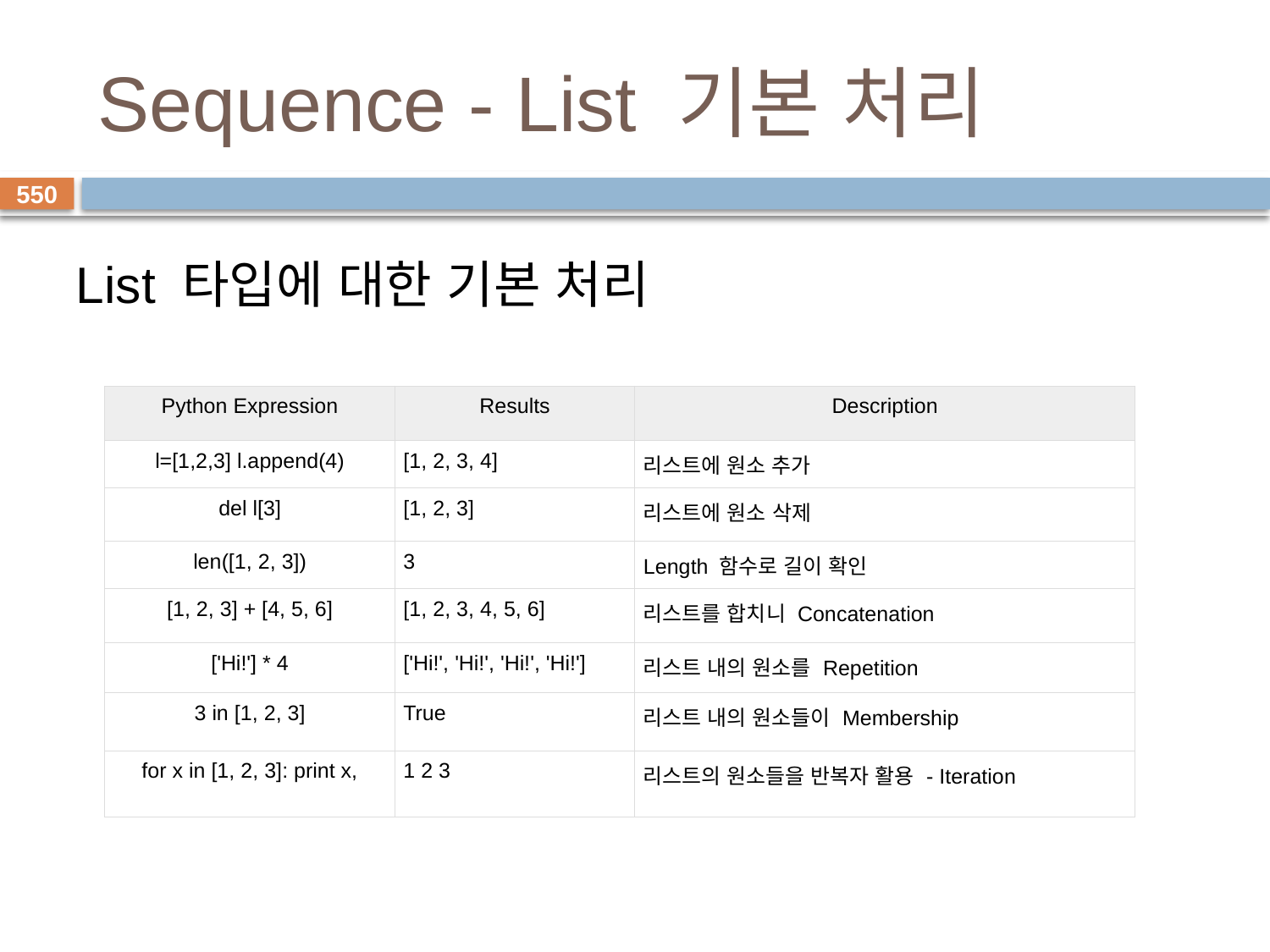

# Sequence - List 기본 처리
550
List 타입에 대한 기본 처리

| Python Expression | Results | Description |
| --- | --- | --- |
| l=[1,2,3] l.append(4) | [1, 2, 3, 4] | 리스트에 원소 추가 |
| del l[3] | [1, 2, 3] | 리스트에 원소 삭제 |
| len([1, 2, 3]) | 3 | Length 함수로 길이 확인 |
| [1, 2, 3] + [4, 5, 6] | [1, 2, 3, 4, 5, 6] | 리스트를 합치니 Concatenation |
| ['Hi!'] \* 4 | ['Hi!', 'Hi!', 'Hi!', 'Hi!'] | 리스트 내의 원소를 Repetition |
| 3 in [1, 2, 3] | True | 리스트 내의 원소들이 Membership |
| for x in [1, 2, 3]: print x, | 1 2 3 | 리스트의 원소들을 반복자 활용 - Iteration |